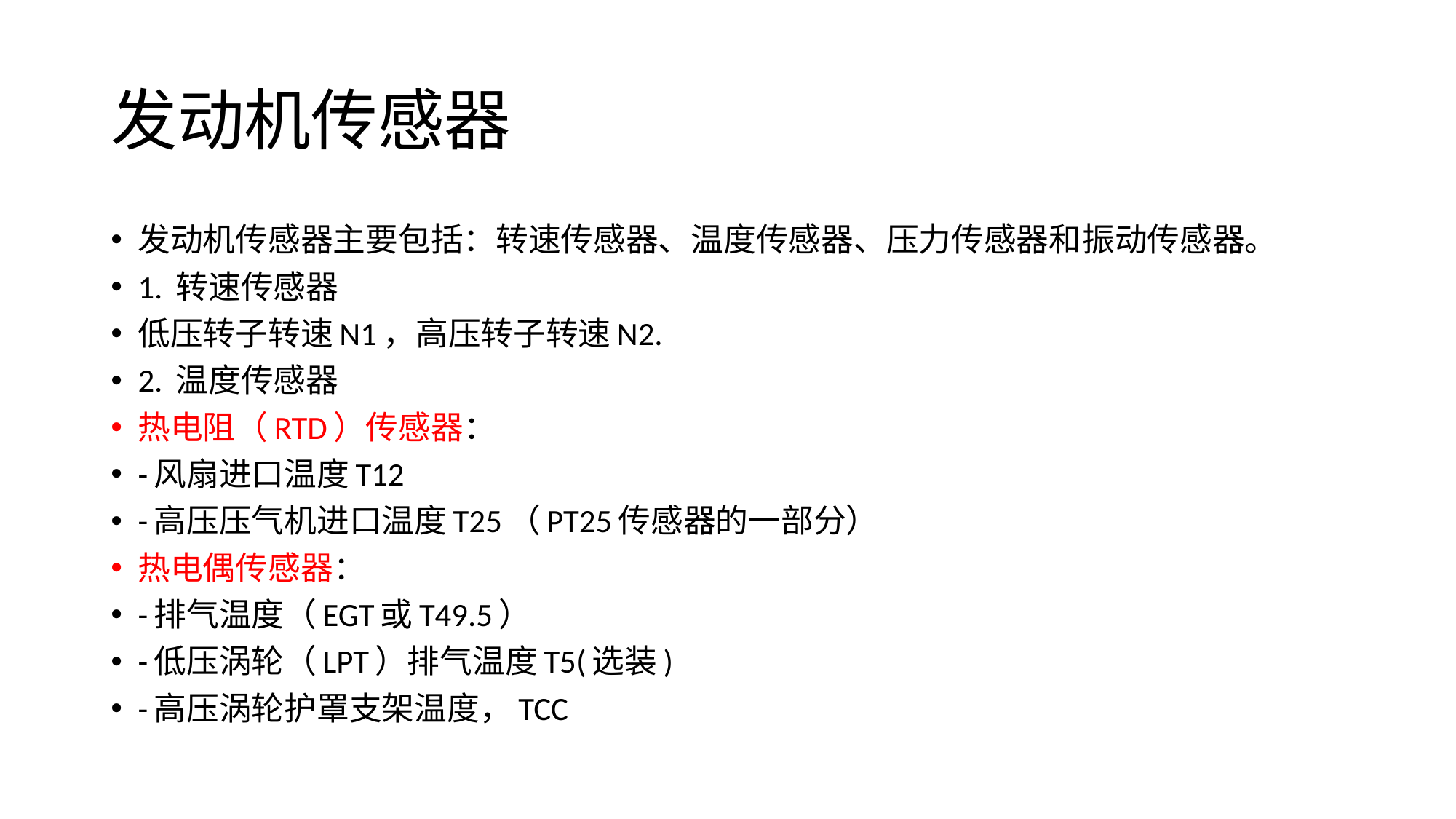

# 发动机传感器
发动机传感器主要包括：转速传感器、温度传感器、压力传感器和振动传感器。
1. 转速传感器
低压转子转速N1，高压转子转速N2.
2. 温度传感器
热电阻（RTD）传感器：
-风扇进口温度T12
-高压压气机进口温度T25（PT25传感器的一部分）
热电偶传感器：
-排气温度（EGT或T49.5）
-低压涡轮（LPT）排气温度T5(选装)
-高压涡轮护罩支架温度，TCC